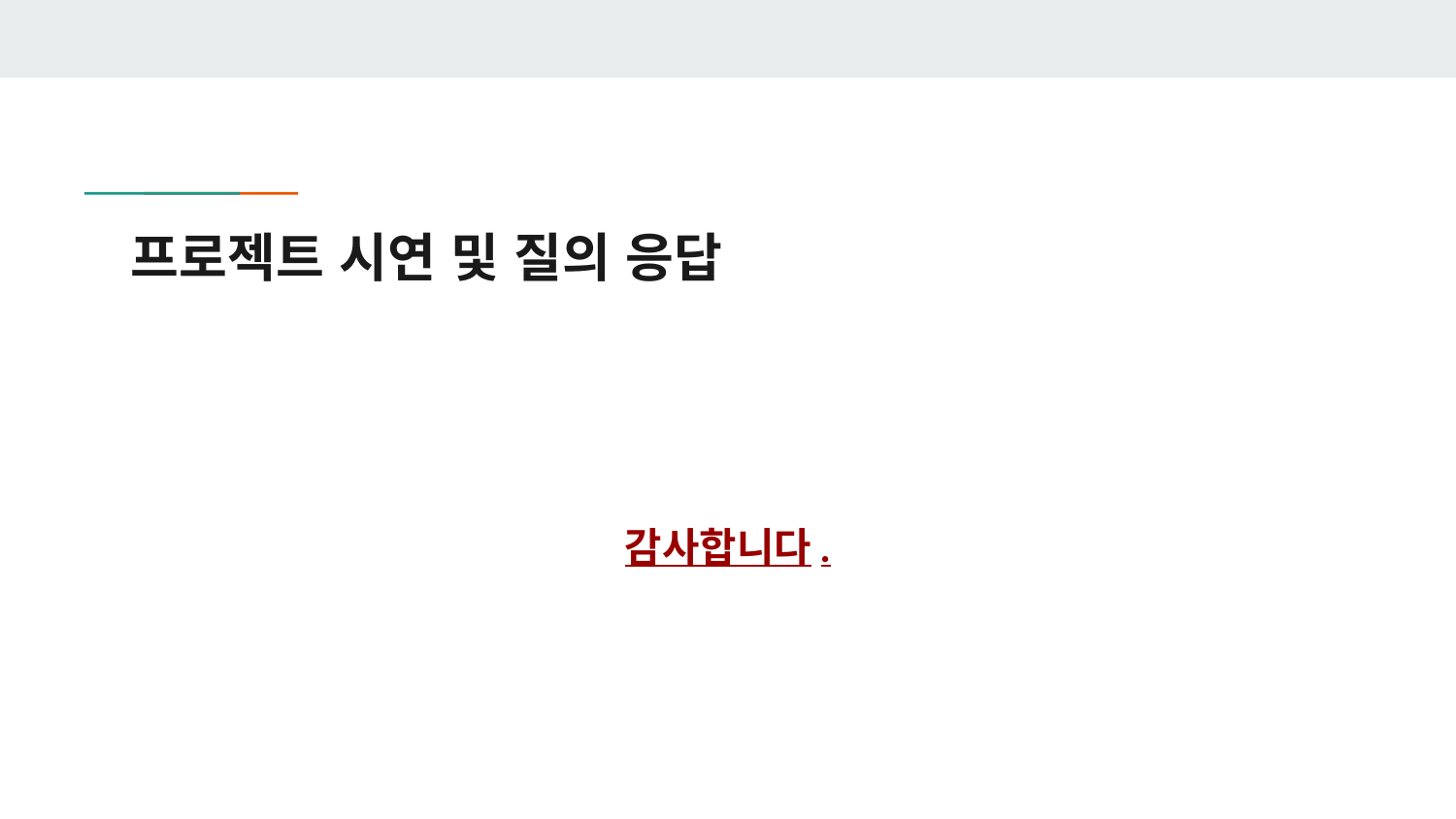

# 프로젝트 시연 및 질의 응답

감사합니다.